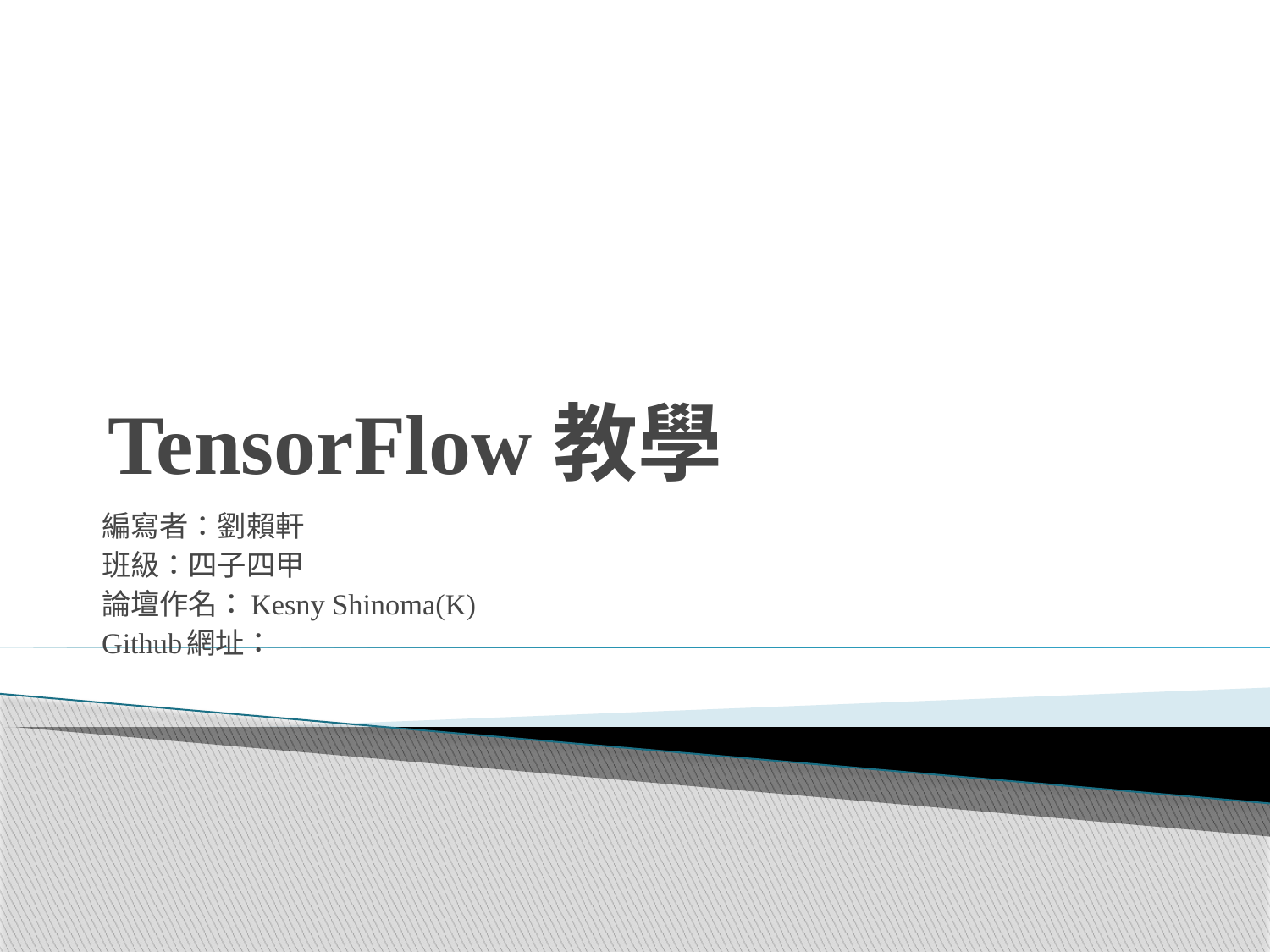

# TensorFlow教學
編寫者：劉賴軒
班級：四子四甲
論壇作名：Kesny Shinoma(K)
Github網址：